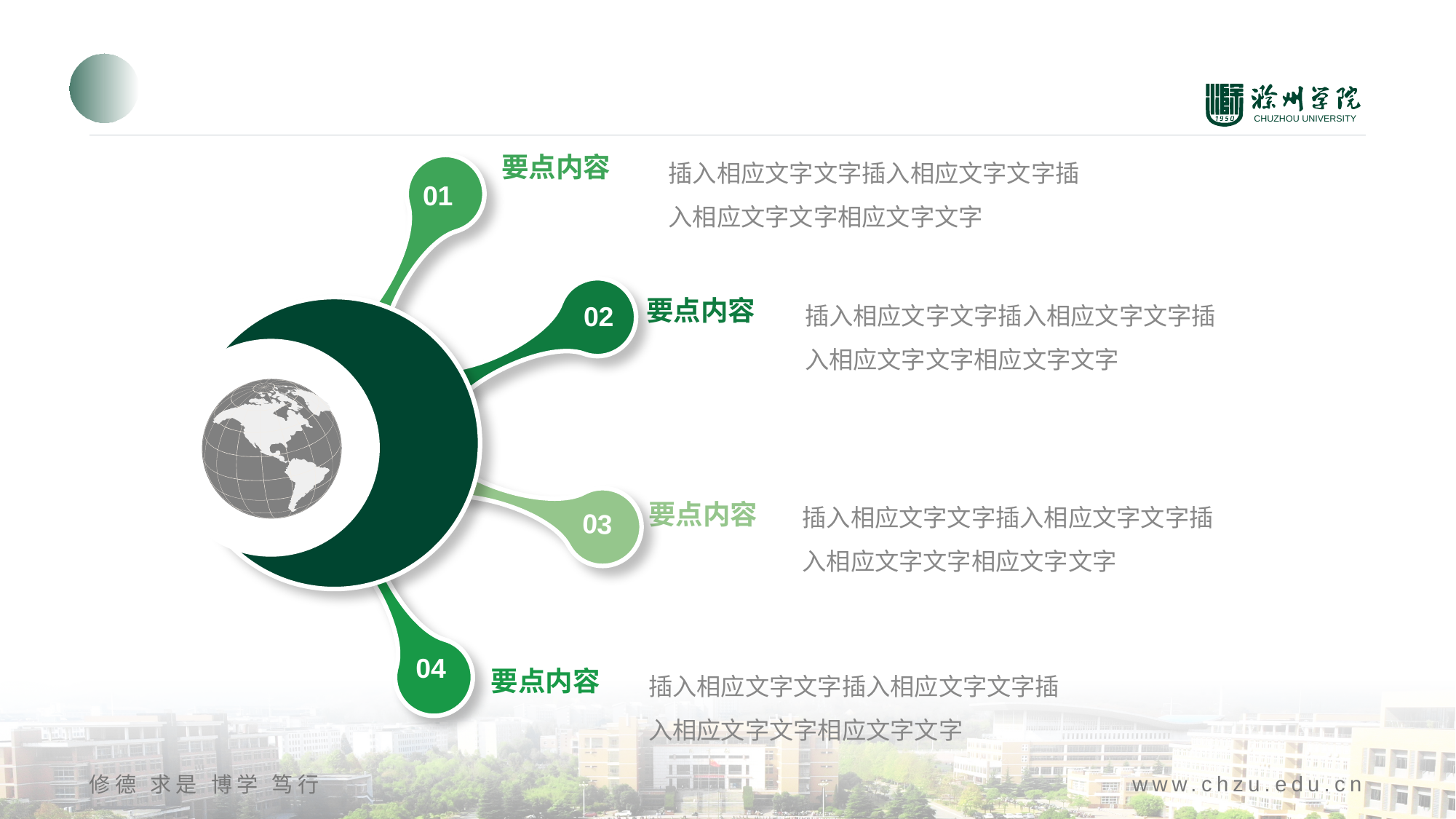

插入相应文字文字插入相应文字文字插入相应文字文字相应文字文字
要点内容

01

插入相应文字文字插入相应文字文字插入相应文字文字相应文字文字
要点内容
02

03

04
插入相应文字文字插入相应文字文字插入相应文字文字相应文字文字
要点内容
插入相应文字文字插入相应文字文字插入相应文字文字相应文字文字
要点内容